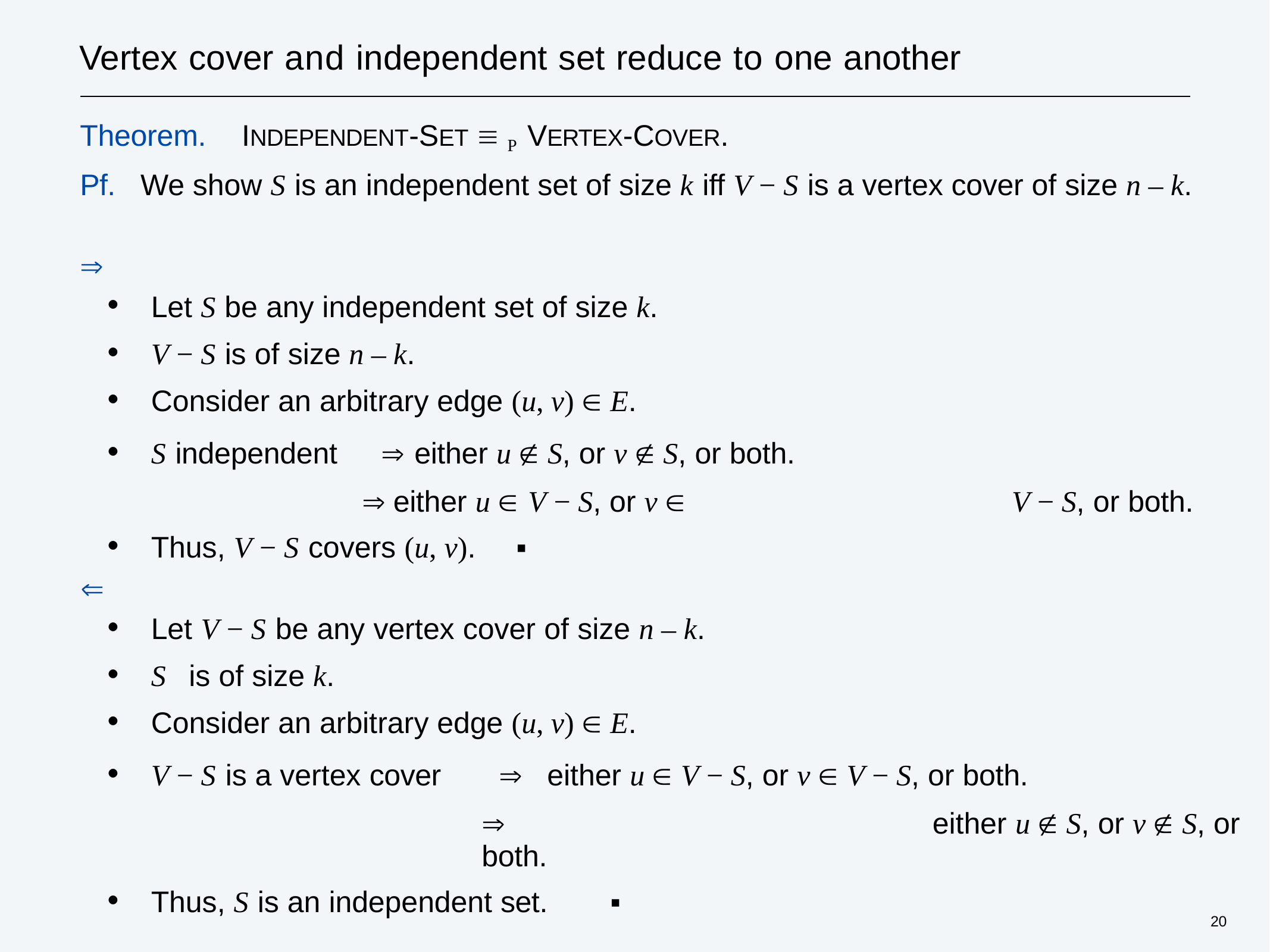

# Vertex cover and independent set reduce to one another

Theorem.	INDEPENDENT-SET ≡ P VERTEX-COVER.
Pf.	We show S is an independent set of size k iff V − S is a vertex cover of size n – k.

⇒
・Let S be any independent set of size k.
・V − S is of size n – k.
・Consider an arbitrary edge (u, v) ∈ E.
・S independent	⇒ either u ∉ S, or v ∉ S, or both.
⇒ either u ∈ V − S, or v ∈	V − S, or both.
・Thus, V − S covers (u, v).	▪
⇐
・Let V − S be any vertex cover of size n – k.
・S	is of size k.
・Consider an arbitrary edge (u, v) ∈ E.
・V − S is a vertex cover	⇒	either u ∈ V − S, or v ∈ V − S, or both.
⇒	either u ∉ S, or v ∉ S, or both.
・Thus, S is an independent set.	▪

20